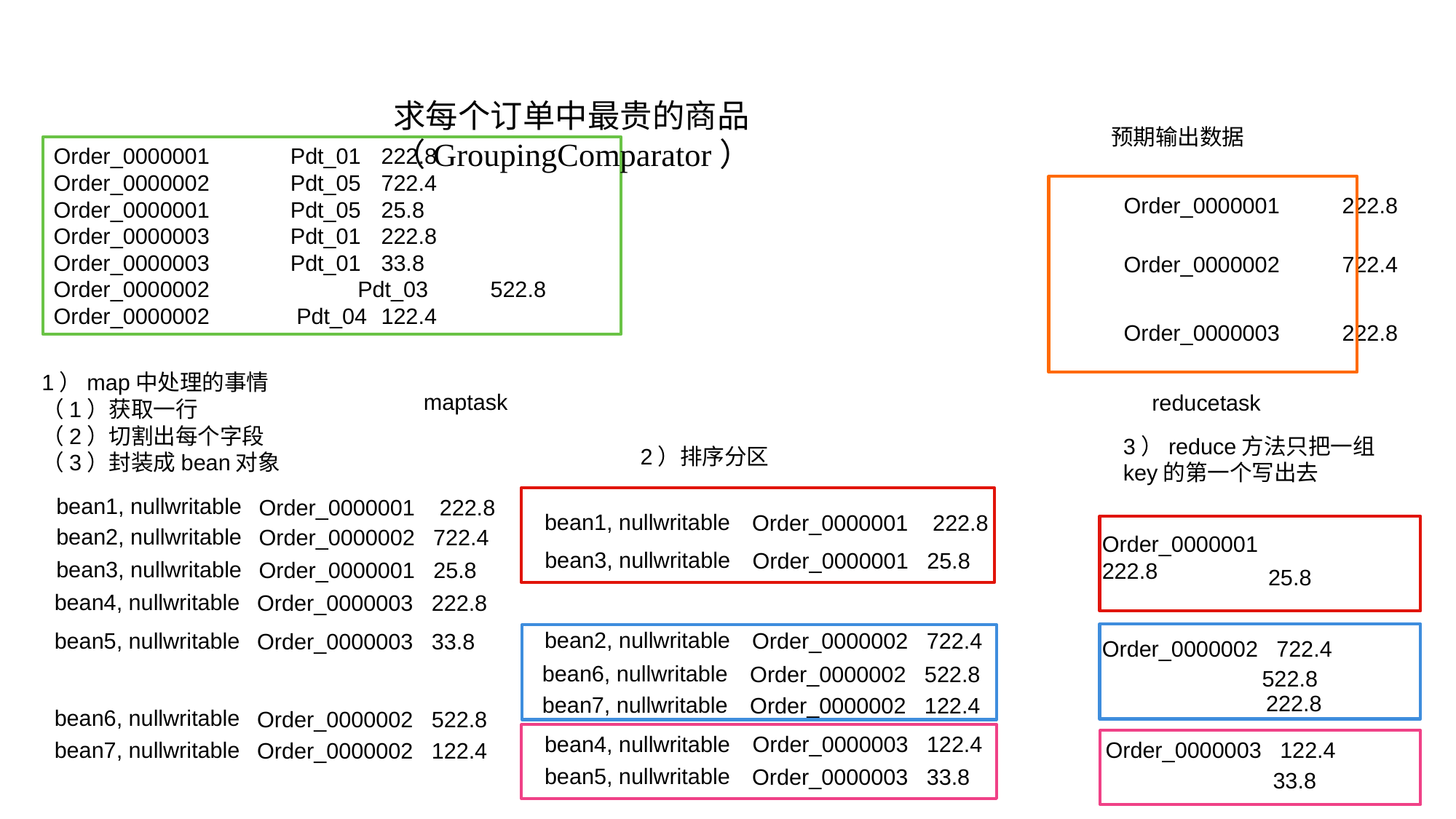

求每个订单中最贵的商品（GroupingComparator）
预期输出数据
输入数据
Order_0000001	   Pdt_01	222.8
Order_0000002	   Pdt_05	722.4
Order_0000001	   Pdt_05	25.8
Order_0000003	   Pdt_01	222.8
Order_0000003	   Pdt_01	33.8
Order_0000002                        Pdt_03	522.8
Order_0000002	    Pdt_04	122.4

Order_0000001	222.8
Order_0000002	722.4
Order_0000003	222.8
1）map中处理的事情
（1）获取一行
（2）切割出每个字段
（3）封装成bean对象
maptask
reducetask
3）reduce方法只把一组key的第一个写出去
2）排序分区
bean1, nullwritable

Order_0000001    222.8
bean1, nullwritable
Order_0000001    222.8

bean2, nullwritable
Order_0000002   722.4
Order_0000001    222.8
bean3, nullwritable
Order_0000001   25.8
bean3, nullwritable
Order_0000001   25.8
25.8
bean4, nullwritable
Order_0000003   222.8
bean2, nullwritable
bean5, nullwritable
Order_0000002   722.4
Order_0000003   33.8

Order_0000002   722.4
bean6, nullwritable
Order_0000002   522.8
522.8
222.8
bean7, nullwritable
Order_0000002   122.4
bean6, nullwritable
Order_0000002   522.8

bean4, nullwritable
Order_0000003   122.4
Order_0000003   122.4

bean7, nullwritable
Order_0000002   122.4
bean5, nullwritable
Order_0000003   33.8
33.8